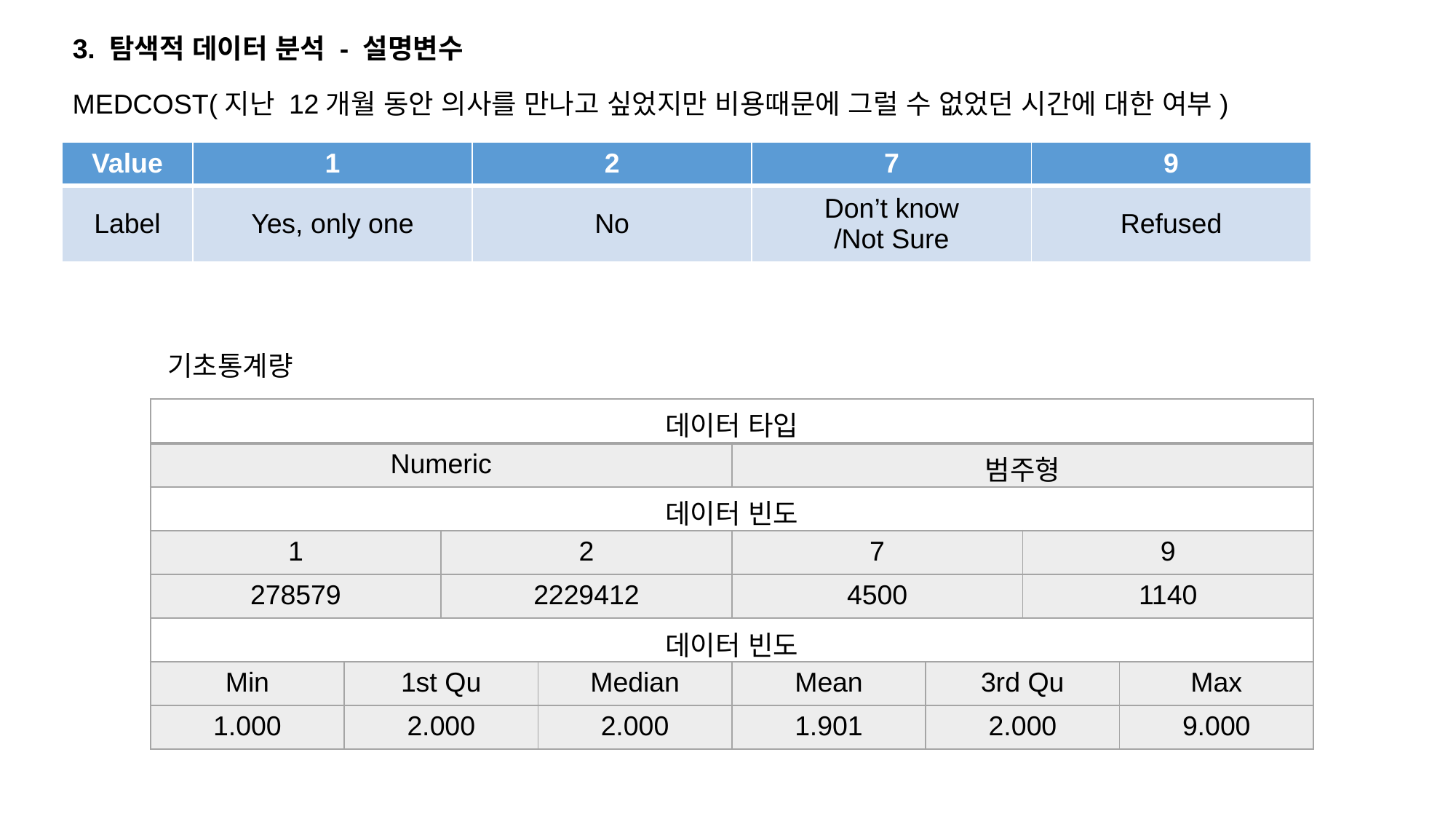

3. 탐색적 데이터 분석 - 설명변수
MEDCOST(지난 12개월 동안 의사를 만나고 싶었지만 비용때문에 그럴 수 없었던 시간에 대한 여부)
| Value | 1 | 2 | 7 | 9 |
| --- | --- | --- | --- | --- |
| Label | Yes, only one | No | Don’t know /Not Sure | Refused |
기초통계량
| 데이터 타입 |  |  |  |  |  |  |  |
| --- | --- | --- | --- | --- | --- | --- | --- |
| Numeric |  |  |  | 범주형 |  |  |  |
| 데이터 빈도 |  |  |  |  |  |  |  |
| 1 |  | 2 |  | 7 |  | 9 |  |
| 278579 |  | 2229412 |  | 4500 |  | 1140 |  |
| 데이터 빈도 |  |  |  |  |  |  |  |
| Min | 1st Qu |  | Median | Mean | 3rd Qu |  | Max |
| 1.000 | 2.000 |  | 2.000 | 1.901 | 2.000 |  | 9.000 |